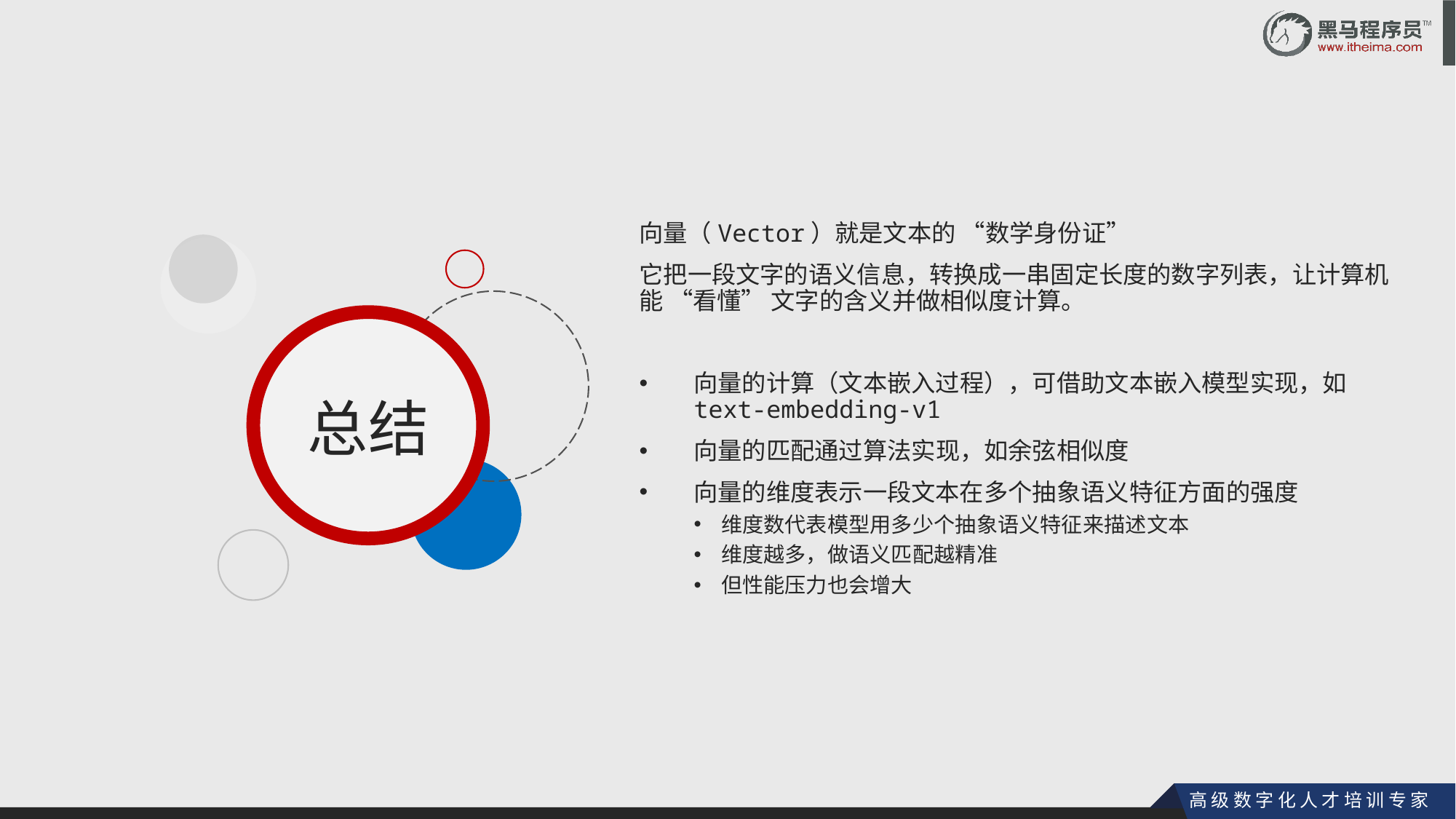

向量（Vector）就是文本的 “数学身份证”
它把一段文字的语义信息，转换成一串固定长度的数字列表，让计算机能 “看懂” 文字的含义并做相似度计算。

向量的计算（文本嵌入过程），可借助文本嵌入模型实现，如text-embedding-v1
向量的匹配通过算法实现，如余弦相似度
向量的维度表示一段文本在多个抽象语义特征方面的强度
维度数代表模型用多少个抽象语义特征来描述文本
维度越多，做语义匹配越精准
但性能压力也会增大